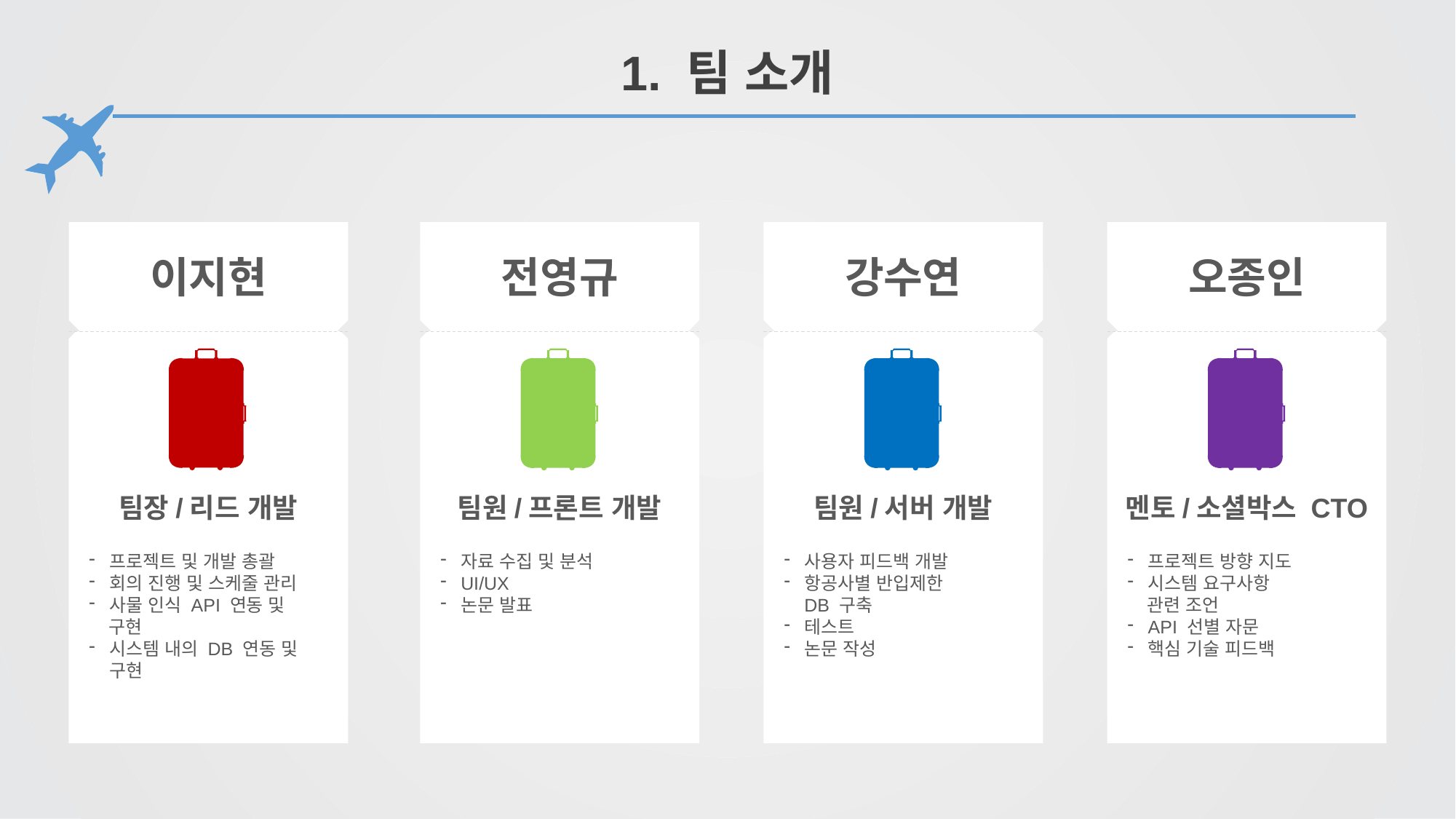

# 1. 팀 소개

이지현
전영규
강수연
오종인

팀장/리드 개발
팀원/프론트 개발
팀원/서버 개발
멘토/소셜박스 CTO
프로젝트 및 개발 총괄
회의 진행 및 스케줄 관리
사물 인식 API 연동 및
   구현
시스템 내의 DB 연동 및 구현
자료 수집 및 분석
UI/UX
논문 발표
사용자 피드백 개발
항공사별 반입제한
    DB 구축
테스트
논문 작성
프로젝트 방향 지도
시스템 요구사항
   관련 조언
API 선별 자문
핵심 기술 피드백